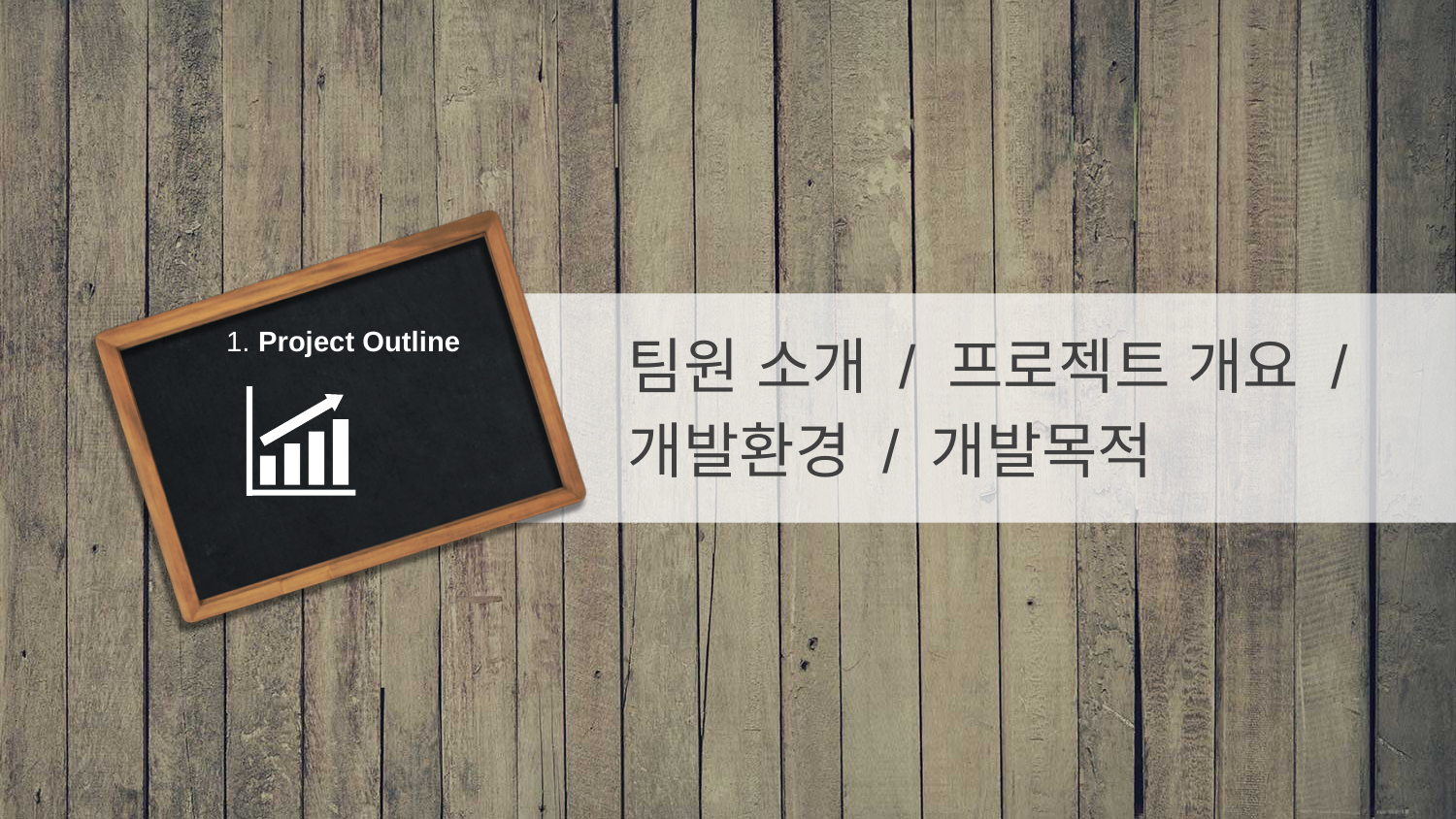

팀원 소개 / 프로젝트 개요 /
개발환경 / 개발목적
1. Project Outline